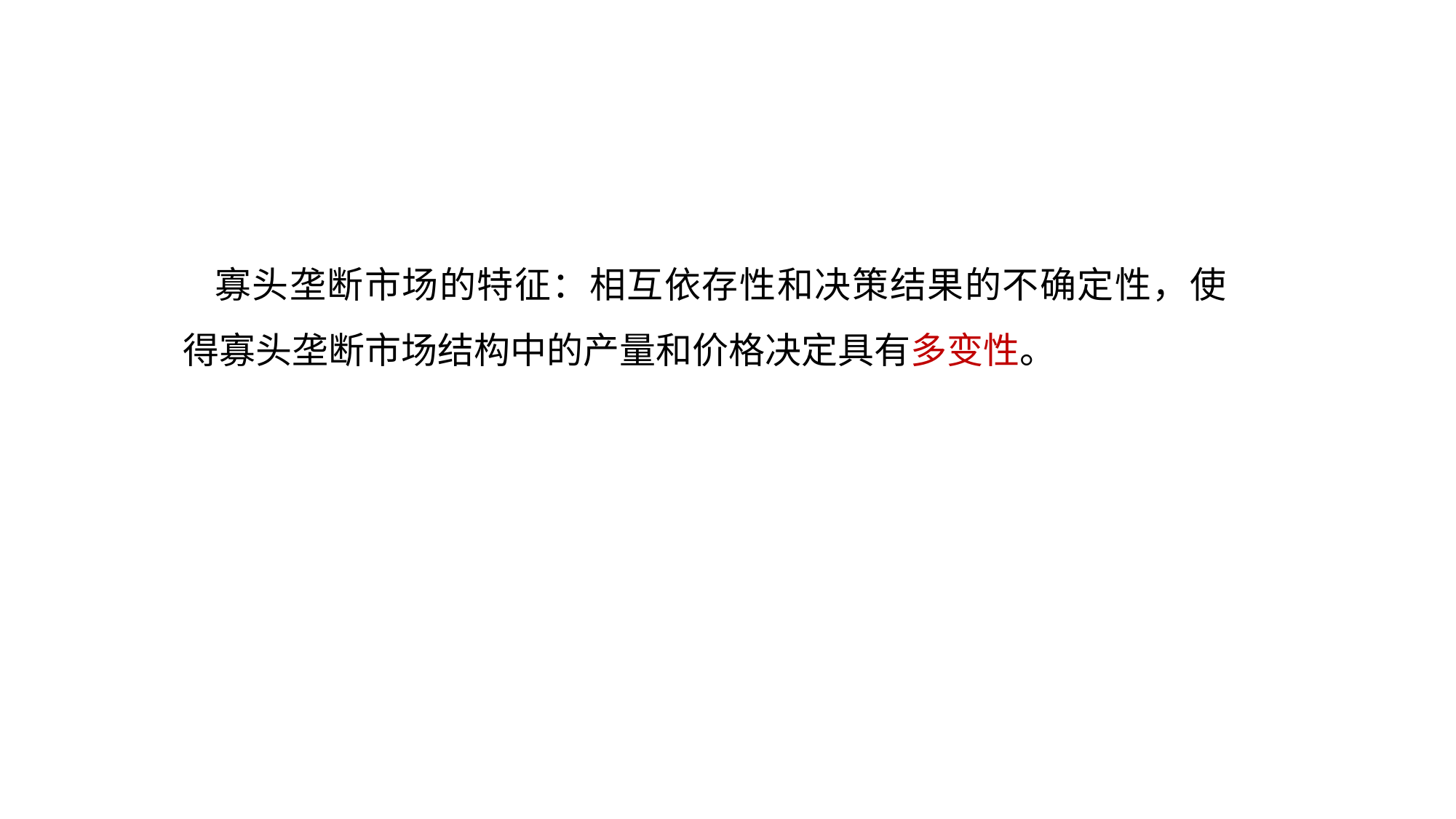

寡头垄断市场的特征：相互依存性和决策结果的不确定性，使得寡头垄断市场结构中的产量和价格决定具有多变性。